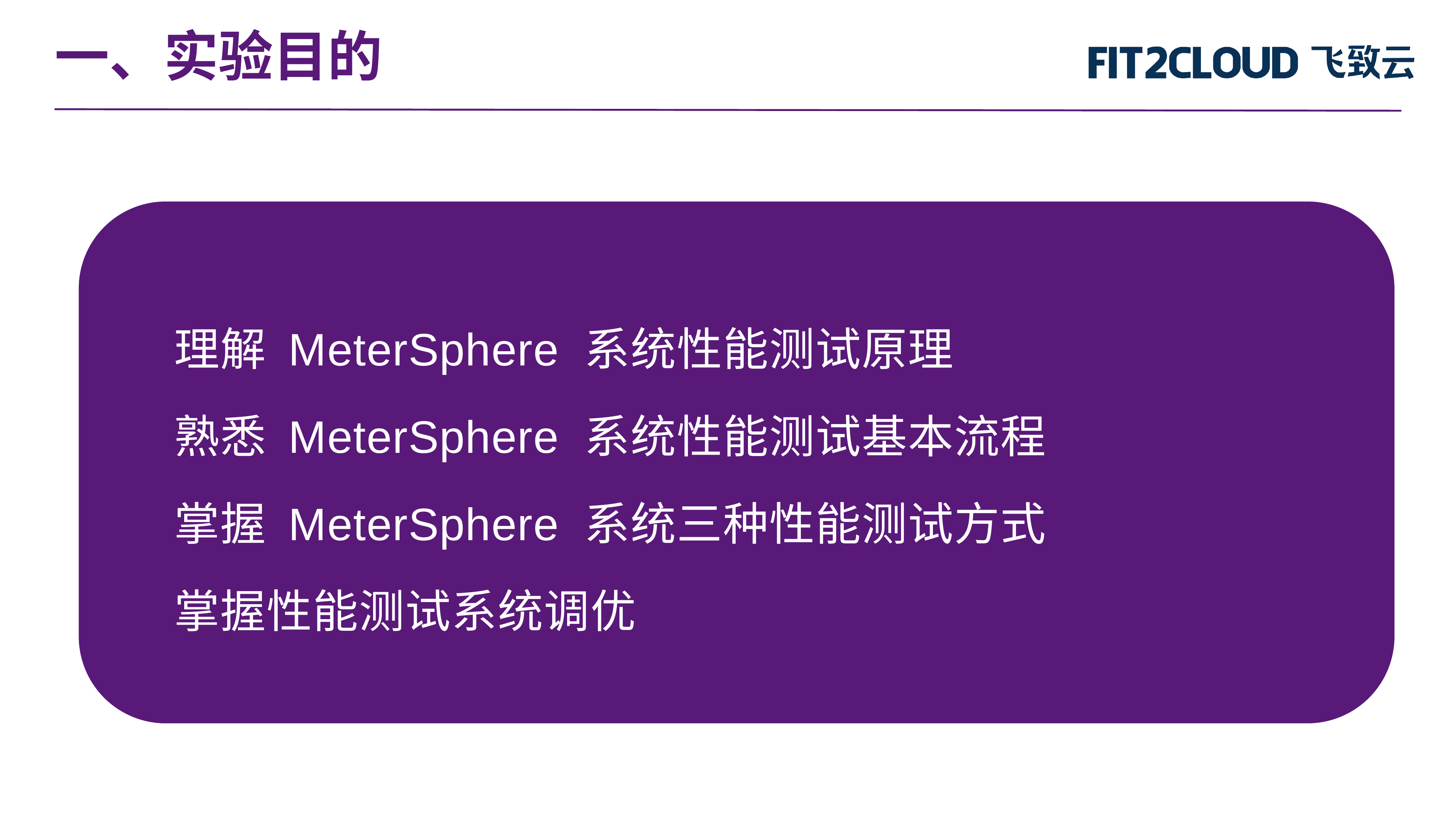

一、实验目的

理解 MeterSphere 系统性能测试原理
熟悉 MeterSphere 系统性能测试基本流程
掌握 MeterSphere 系统三种性能测试方式
掌握性能测试系统调优